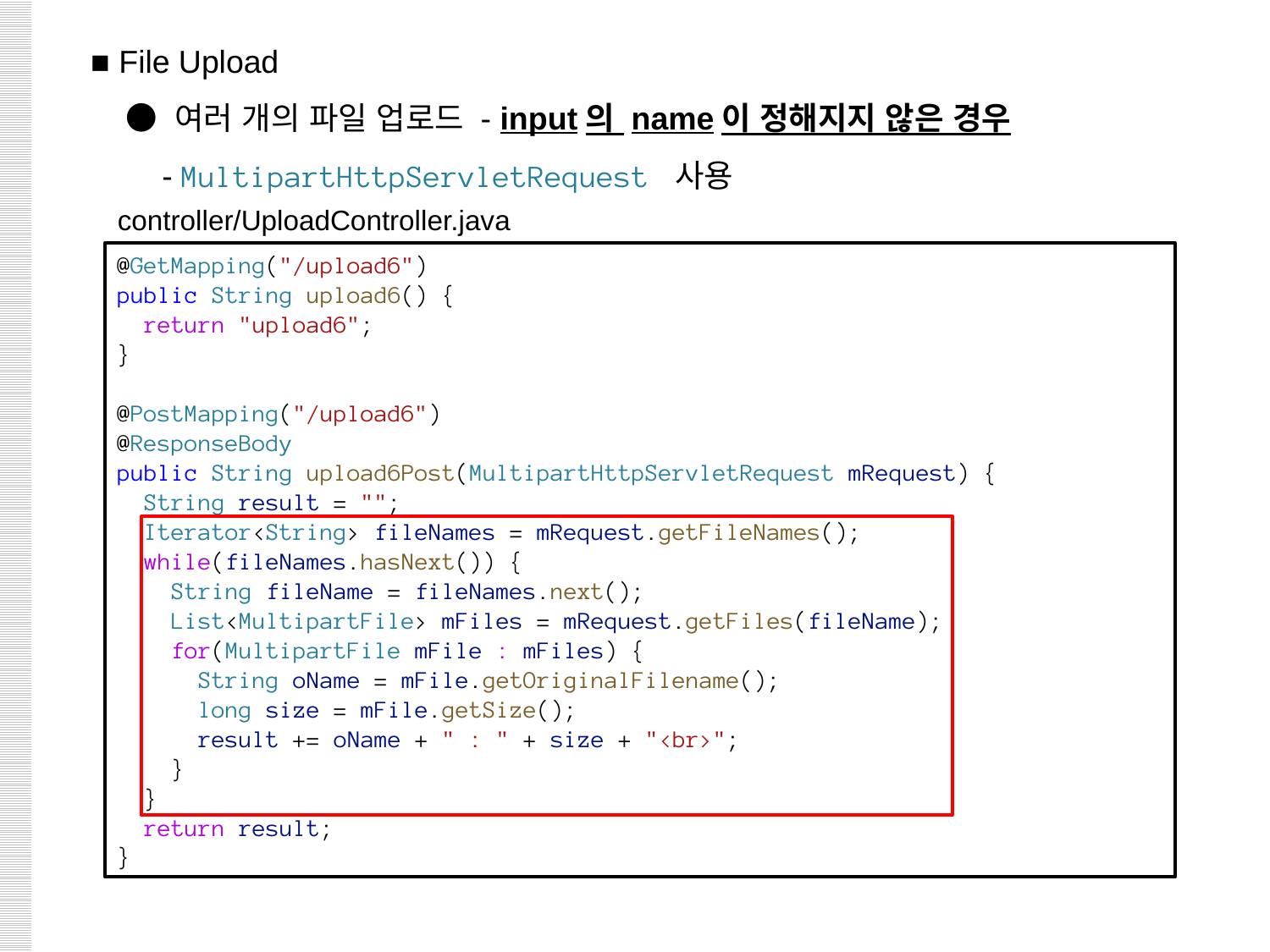

■ File Upload
    ● 여러 개의 파일 업로드 - input의 name이 정해지지 않은 경우
        - MultipartHttpServletRequest 사용
controller/UploadController.java
@GetMapping("/upload6")
public String upload6() {
  return "upload6";
}
@PostMapping("/upload6")
@ResponseBody
public String upload6Post(MultipartHttpServletRequest mRequest) {
  String result = "";
  Iterator<String> fileNames = mRequest.getFileNames();
  while(fileNames.hasNext()) {
    String fileName = fileNames.next();
    List<MultipartFile> mFiles = mRequest.getFiles(fileName);
    for(MultipartFile mFile : mFiles) {
      String oName = mFile.getOriginalFilename();
      long size = mFile.getSize();
      result += oName + " : " + size + "<br>";
    }
  }
  return result;
}